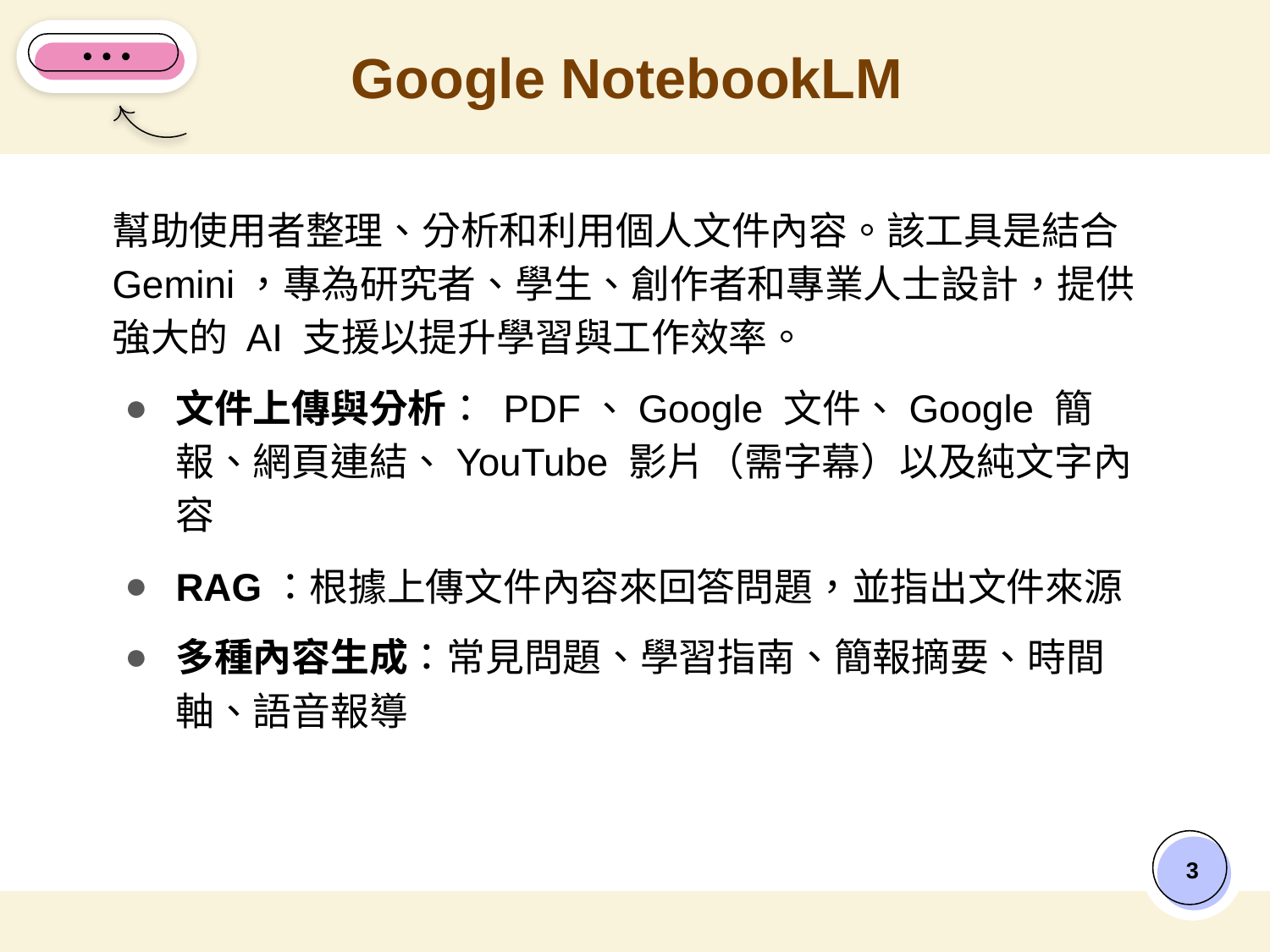

# Google NotebookLM
幫助使用者整理、分析和利用個人文件內容。該工具是結合 Gemini，專為研究者、學生、創作者和專業人士設計，提供強大的 AI 支援以提升學習與工作效率。
文件上傳與分析： PDF、Google 文件、Google 簡報、網頁連結、YouTube 影片（需字幕）以及純文字內容
RAG：根據上傳文件內容來回答問題，並指出文件來源
多種內容生成：常見問題、學習指南、簡報摘要、時間軸、語音報導
3